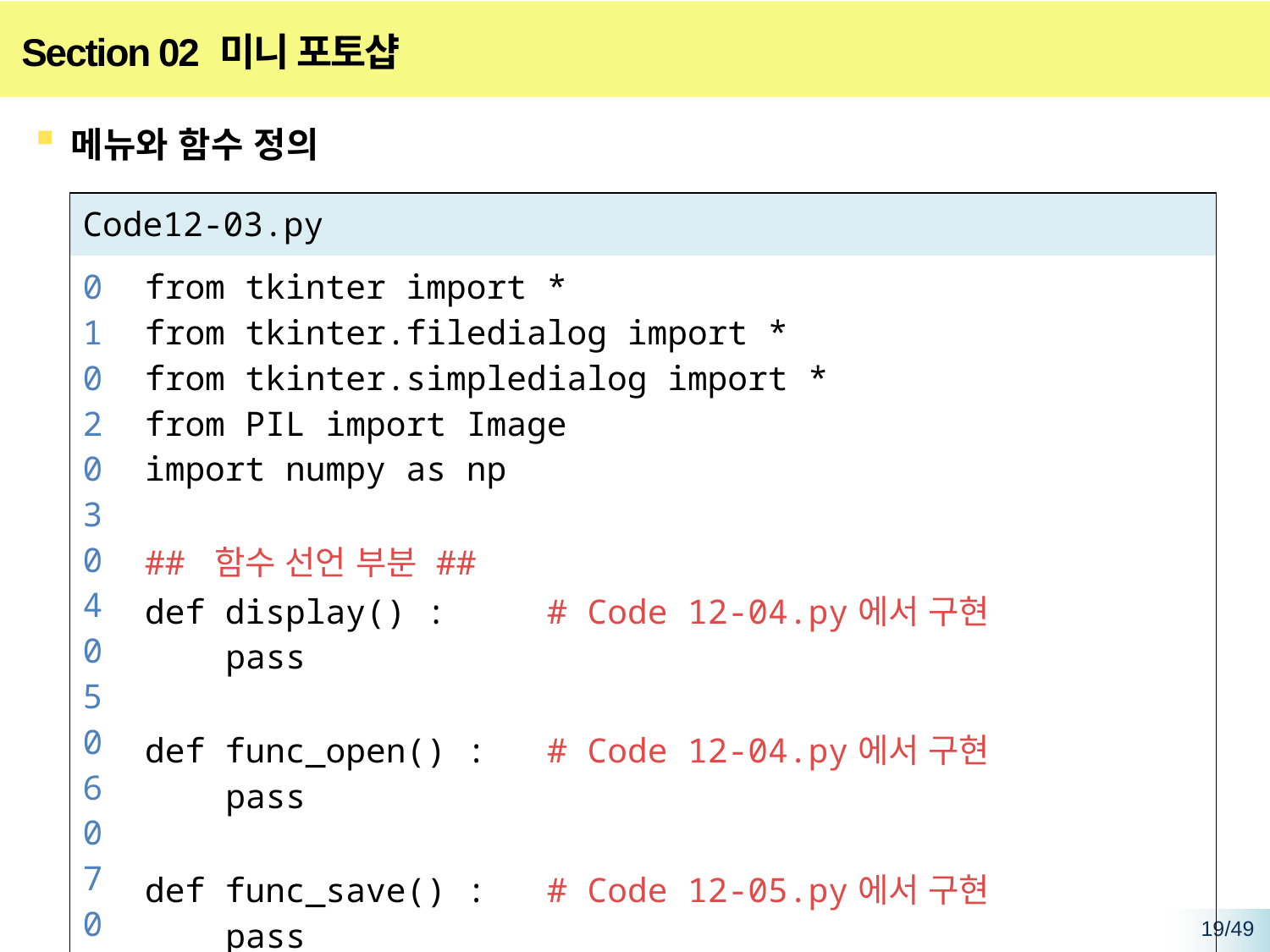

# Section 02 미니 포토샵
메뉴와 함수 정의
| Code12-03.py |  |
| --- | --- |
| 01 02 03 04 05 06 07 08 09 10 11 12 13 14 15 16 | from tkinter import \* from tkinter.filedialog import \* from tkinter.simpledialog import \* from PIL import Image import numpy as np ## 함수 선언 부분 ## def display() : # Code 12-04.py에서 구현 pass def func\_open() : # Code 12-04.py에서 구현 pass def func\_save() : # Code 12-05.py에서 구현 pass |